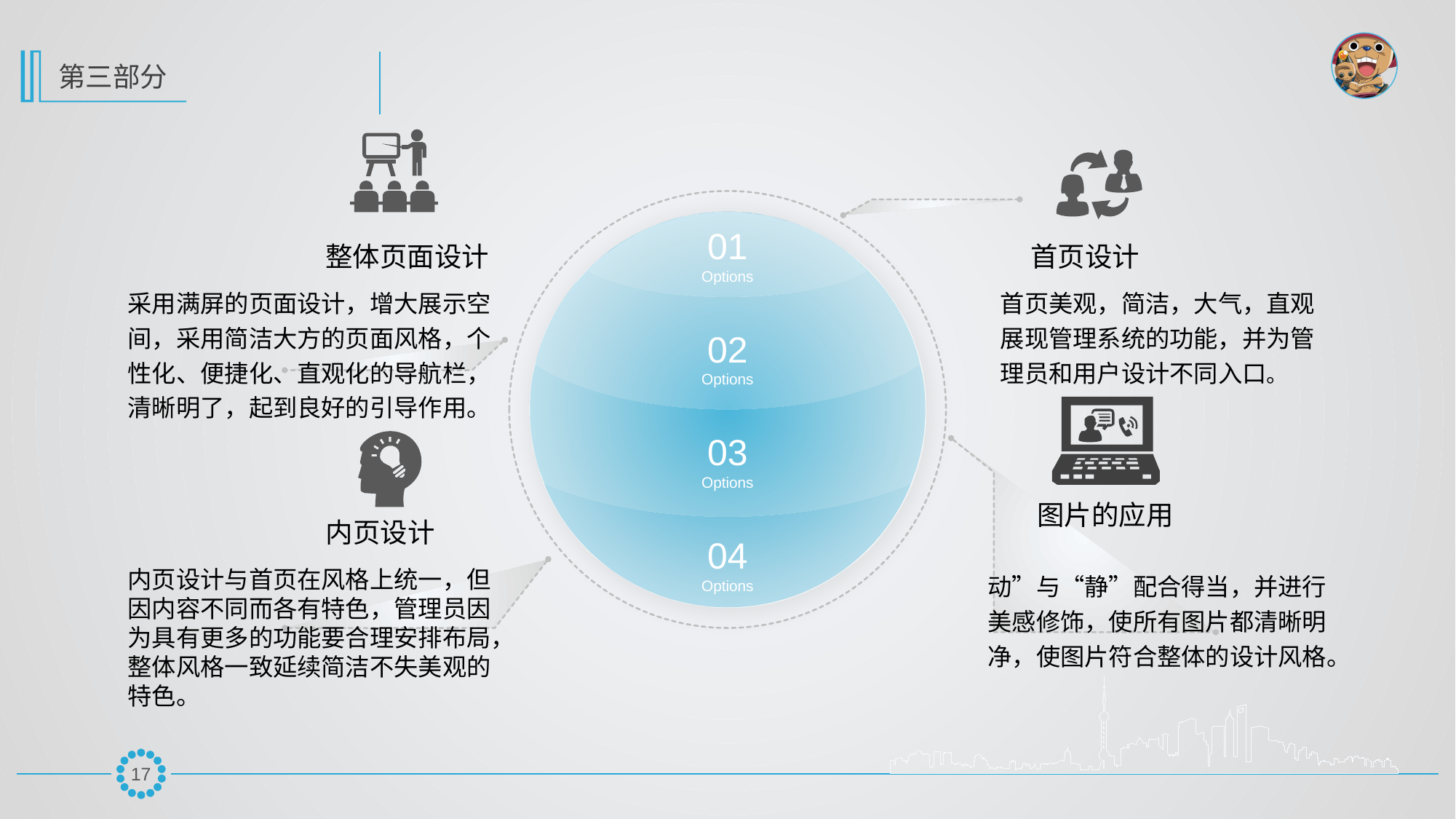

01
Options
整体页面设计
首页设计
采用满屏的页面设计，增大展示空间，采用简洁大方的页面风格，个性化、便捷化、直观化的导航栏，清晰明了，起到良好的引导作用。
首页美观，简洁，大气，直观展现管理系统的功能，并为管理员和用户设计不同入口。
02
Options

03
Options

图片的应用
内页设计
04
Options
内页设计与首页在风格上统一，但因内容不同而各有特色，管理员因为具有更多的功能要合理安排布局，整体风格一致延续简洁不失美观的特色。

动”与“静”配合得当，并进行美感修饰，使所有图片都清晰明净，使图片符合整体的设计风格。
17